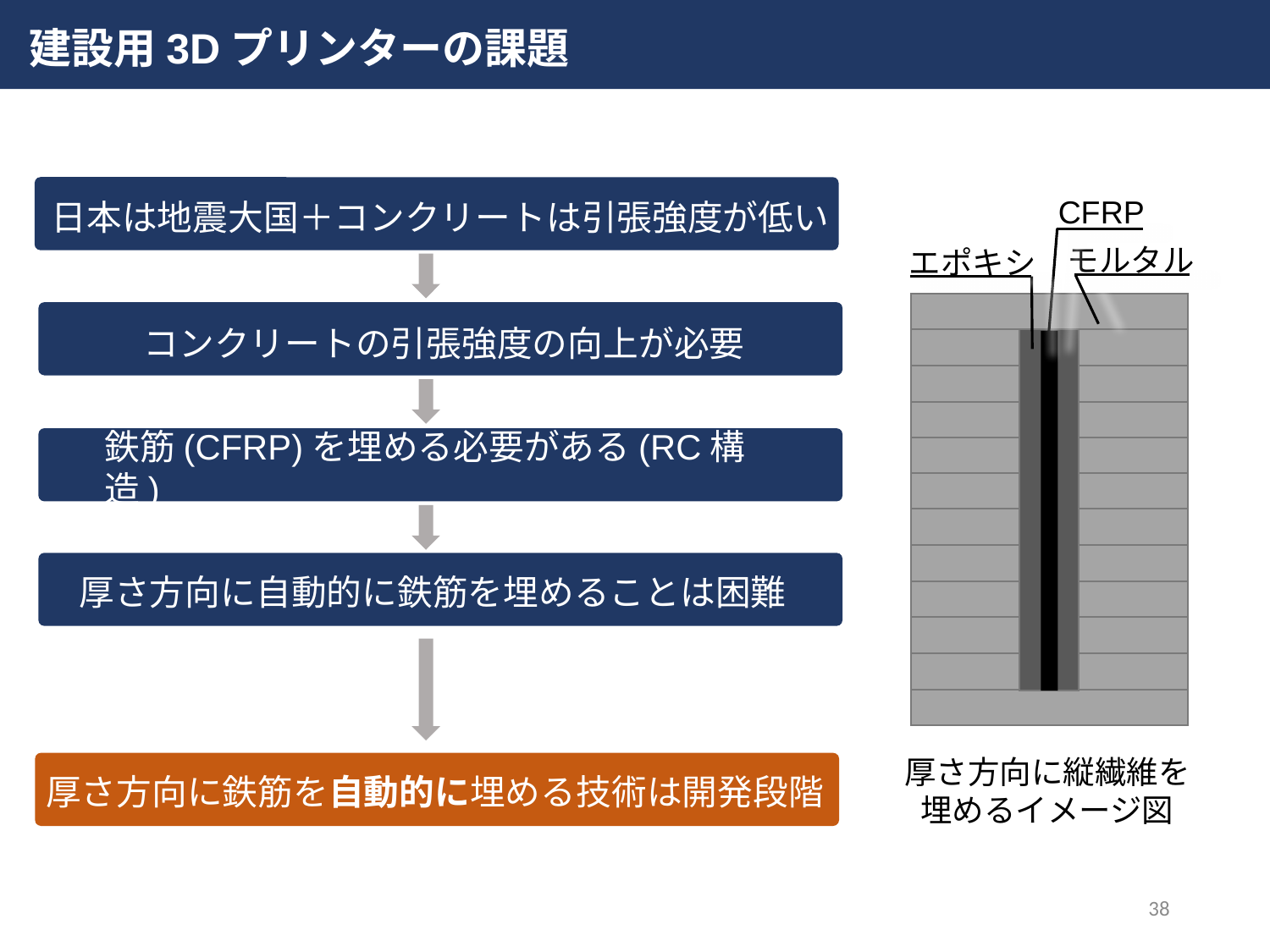

建設用3Dプリンターの課題

CFRP
モルタル
エポキシ

日本は地震大国＋コンクリートは引張強度が低い

コンクリートの引張強度の向上が必要

鉄筋(CFRP)を埋める必要がある(RC構造)

厚さ方向に自動的に鉄筋を埋めることは困難

厚さ方向に鉄筋を自動的に埋める技術は開発段階
厚さ方向に縦繊維を
埋めるイメージ図

38